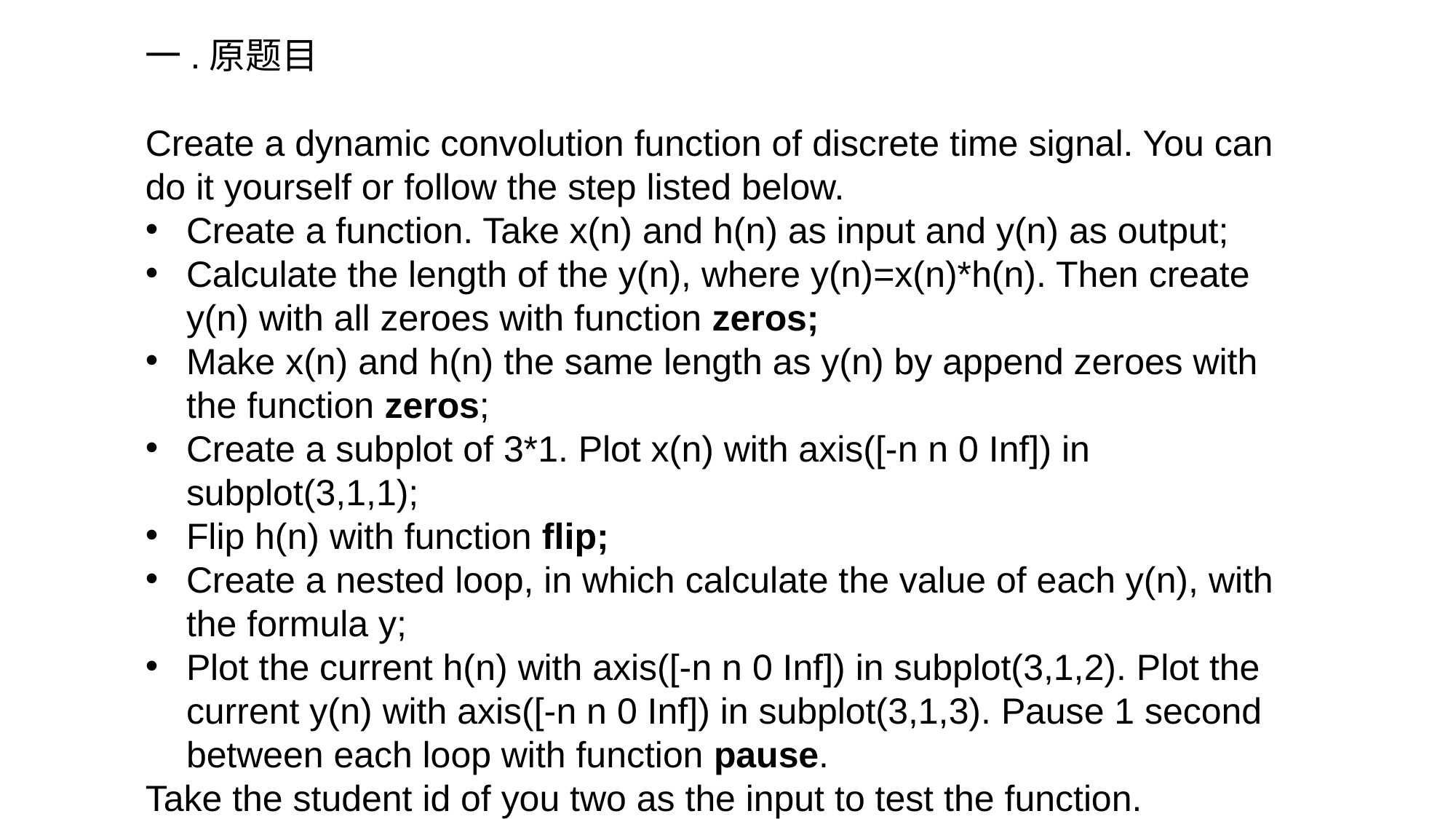

一.原题目

Create a dynamic convolution function of discrete time signal. You can do it yourself or follow the step listed below.
Create a function. Take x(n) and h(n) as input and y(n) as output;
Calculate the length of the y(n), where y(n)=x(n)*h(n). Then create y(n) with all zeroes with function zeros;
Make x(n) and h(n) the same length as y(n) by append zeroes with the function zeros;
Create a subplot of 3*1. Plot x(n) with axis([-n n 0 Inf]) in subplot(3,1,1);
Flip h(n) with function flip;
Create a nested loop, in which calculate the value of each y(n), with the formula y;
Plot the current h(n) with axis([-n n 0 Inf]) in subplot(3,1,2). Plot the current y(n) with axis([-n n 0 Inf]) in subplot(3,1,3). Pause 1 second between each loop with function pause.
Take the student id of you two as the input to test the function.